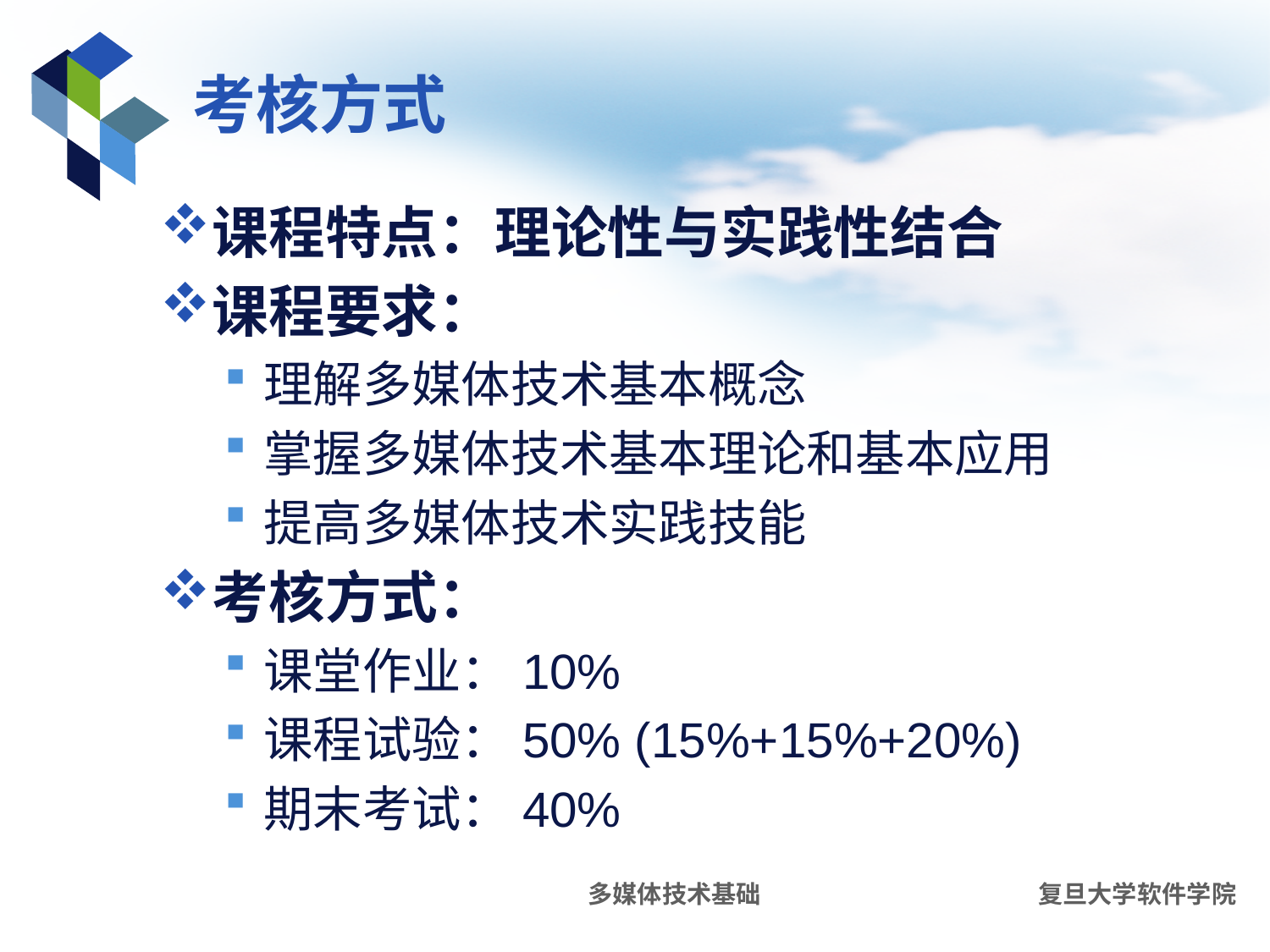

# 考核方式
课程特点：理论性与实践性结合
课程要求：
理解多媒体技术基本概念
掌握多媒体技术基本理论和基本应用
提高多媒体技术实践技能
考核方式：
课堂作业：10%
课程试验：50% (15%+15%+20%)
期末考试：40%
多媒体技术基础